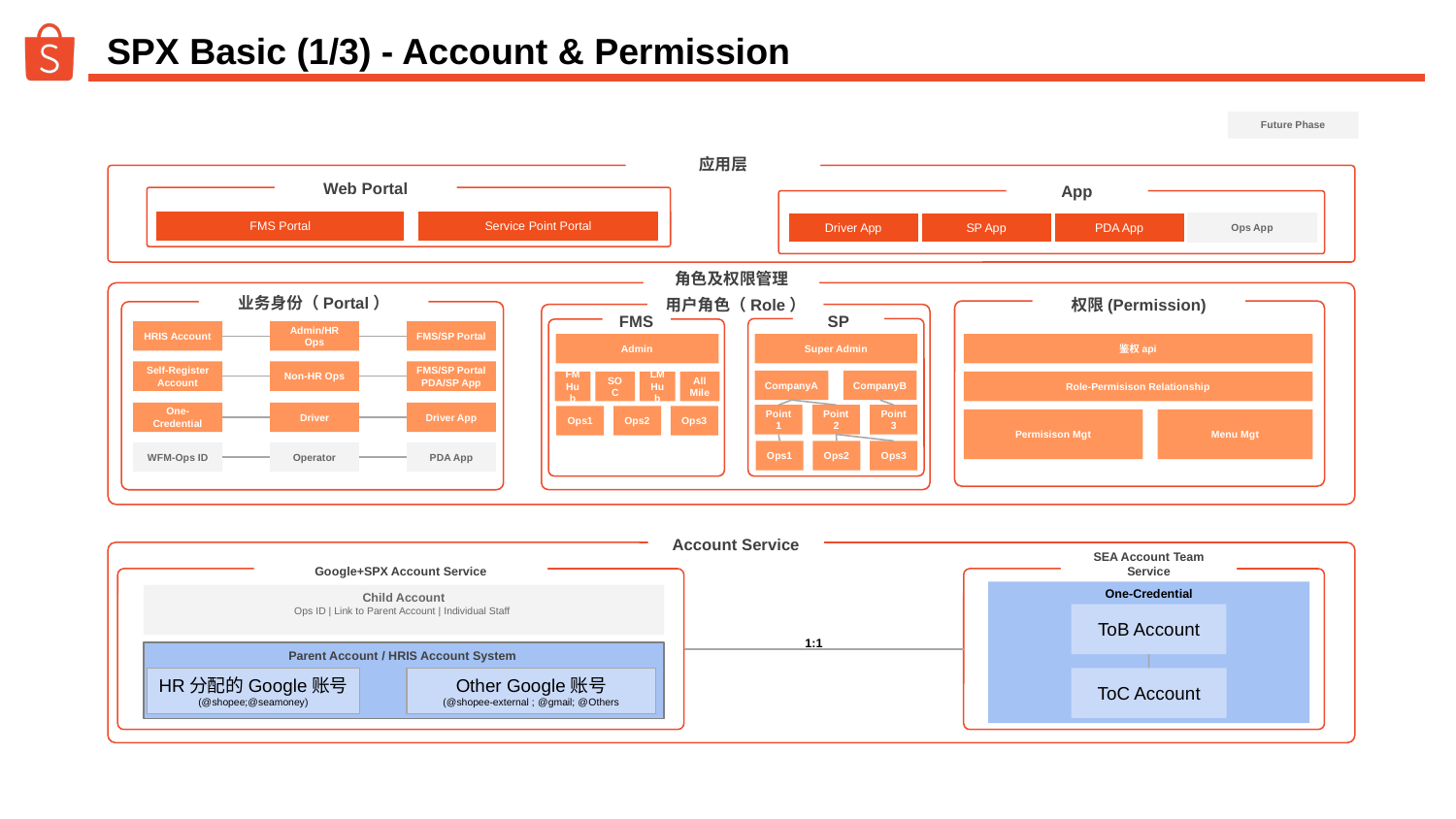

# SPX Basic (1/3) - Account & Permission
Future Phase
应用层

App
Web Portal

FMS Portal
Service Point Portal
Driver App
SP App
PDA App
Ops App
角色及权限管理

业务身份（Portal）
用户角色（Role）
权限(Permission)

FMS
SP

HRIS Account
Admin/HR Ops
FMS/SP Portal
Admin
Super Admin
鉴权api
Self-Register Account
Non-HR Ops
FMS/SP Portal
PDA/SP App
CompanyA
CompanyB
Role-Permisison Relationship
FM
Hub
SOC
LM
Hub
All Mile
One-Credential
Driver
Driver App
Point1
Point2
Point3
Ops1
Ops2
Ops3
Permisison Mgt
Menu Mgt
Ops1
Ops2
Ops3
WFM-Ops ID
Operator
PDA App
Account Service

SEA Account Team Service
Google+SPX Account Service

One-Credential
Child Account
Ops ID | Link to Parent Account | Individual Staff
ToB Account
1:1
Parent Account / HRIS Account System
ToC Account
Other Google账号
(@shopee-external ; @gmail; @Others
HR分配的Google账号
(@shopee;@seamoney)